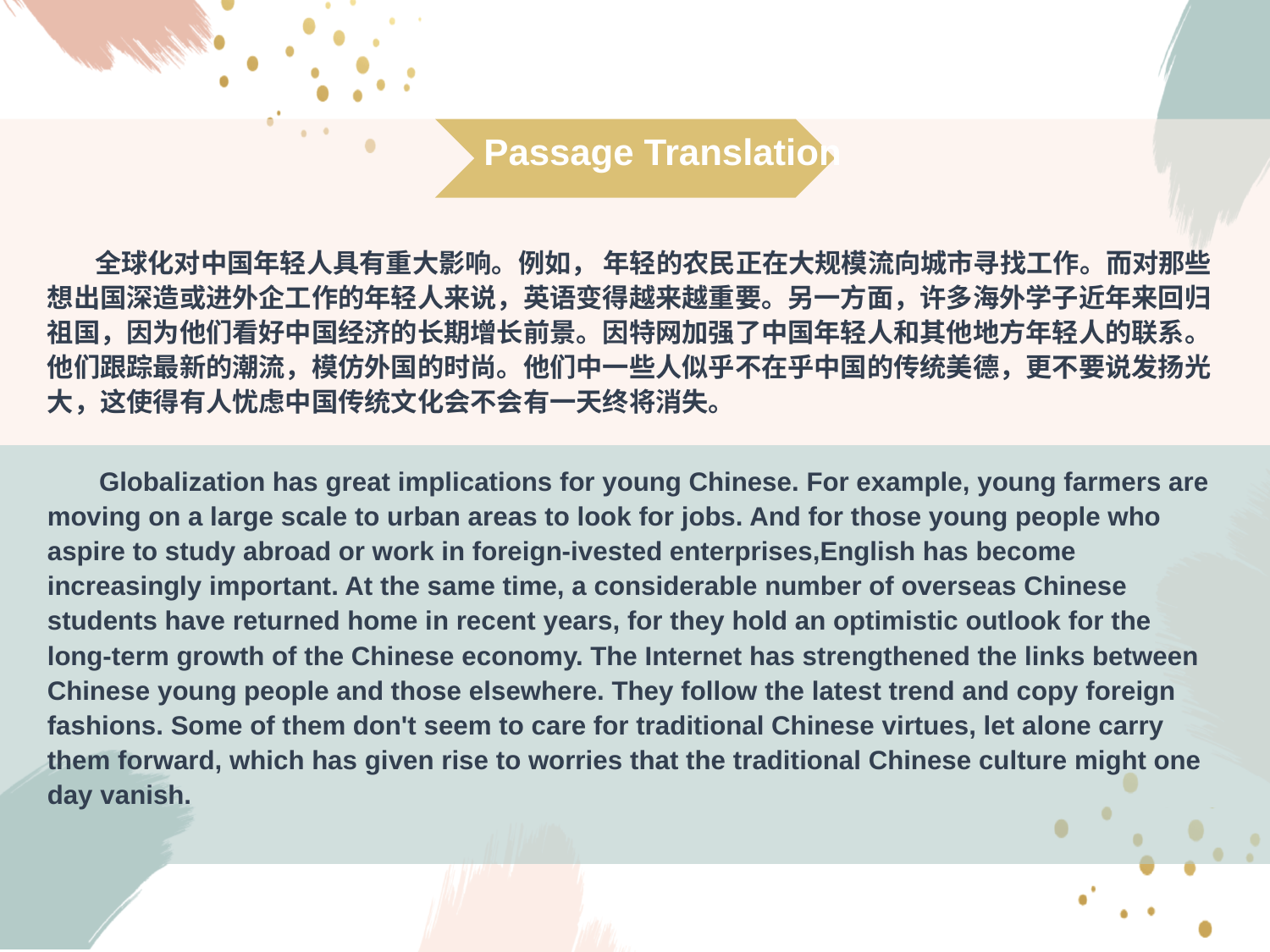

Passage Translation
       全球化对中国年轻人具有重大影响。例如， 年轻的农民正在大规模流向城市寻找工作。而对那些想出国深造或进外企工作的年轻人来说，英语变得越来越重要。另一方面，许多海外学子近年来回归祖国，因为他们看好中国经济的长期增长前景。因特网加强了中国年轻人和其他地方年轻人的联系。他们跟踪最新的潮流，模仿外国的时尚。他们中一些人似乎不在乎中国的传统美德，更不要说发扬光大，这使得有人忧虑中国传统文化会不会有一天终将消失。

       Globalization has great implications for young Chinese. For example, young farmers are moving on a large scale to urban areas to look for jobs. And for those young people who aspire to study abroad or work in foreign-ivested enterprises,English has become increasingly important. At the same time, a considerable number of overseas Chinese students have returned home in recent years, for they hold an optimistic outlook for the long-term growth of the Chinese economy. The Internet has strengthened the links between Chinese young people and those elsewhere. They follow the latest trend and copy foreign fashions. Some of them don't seem to care for traditional Chinese virtues, let alone carry them forward, which has given rise to worries that the traditional Chinese culture might one day vanish.